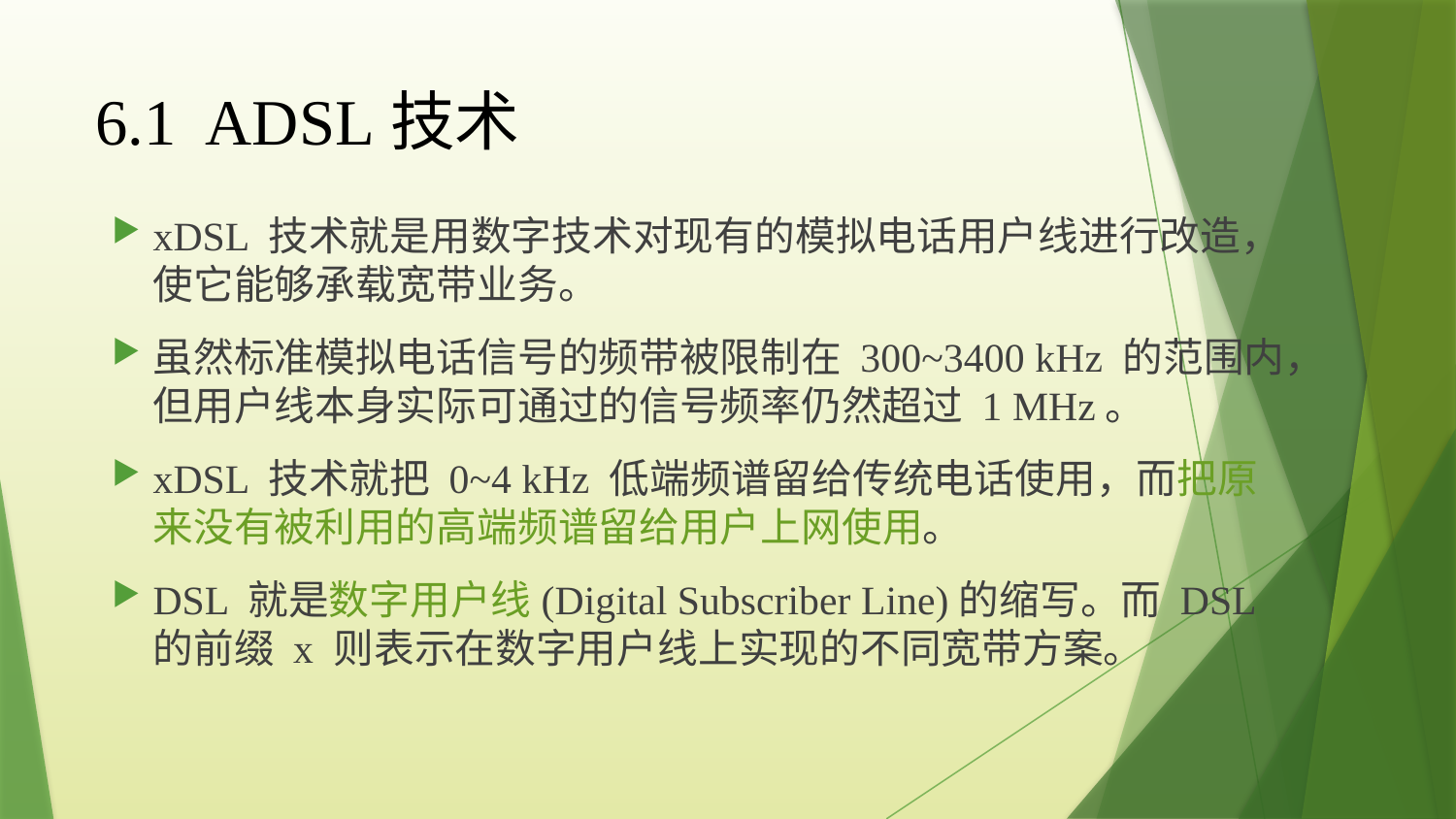

# 6.1  ADSL技术
xDSL 技术就是用数字技术对现有的模拟电话用户线进行改造，使它能够承载宽带业务。
虽然标准模拟电话信号的频带被限制在 300~3400 kHz 的范围内，但用户线本身实际可通过的信号频率仍然超过 1 MHz。
xDSL 技术就把 0~4 kHz 低端频谱留给传统电话使用，而把原来没有被利用的高端频谱留给用户上网使用。
DSL 就是数字用户线(Digital Subscriber Line)的缩写。而 DSL的前缀 x 则表示在数字用户线上实现的不同宽带方案。